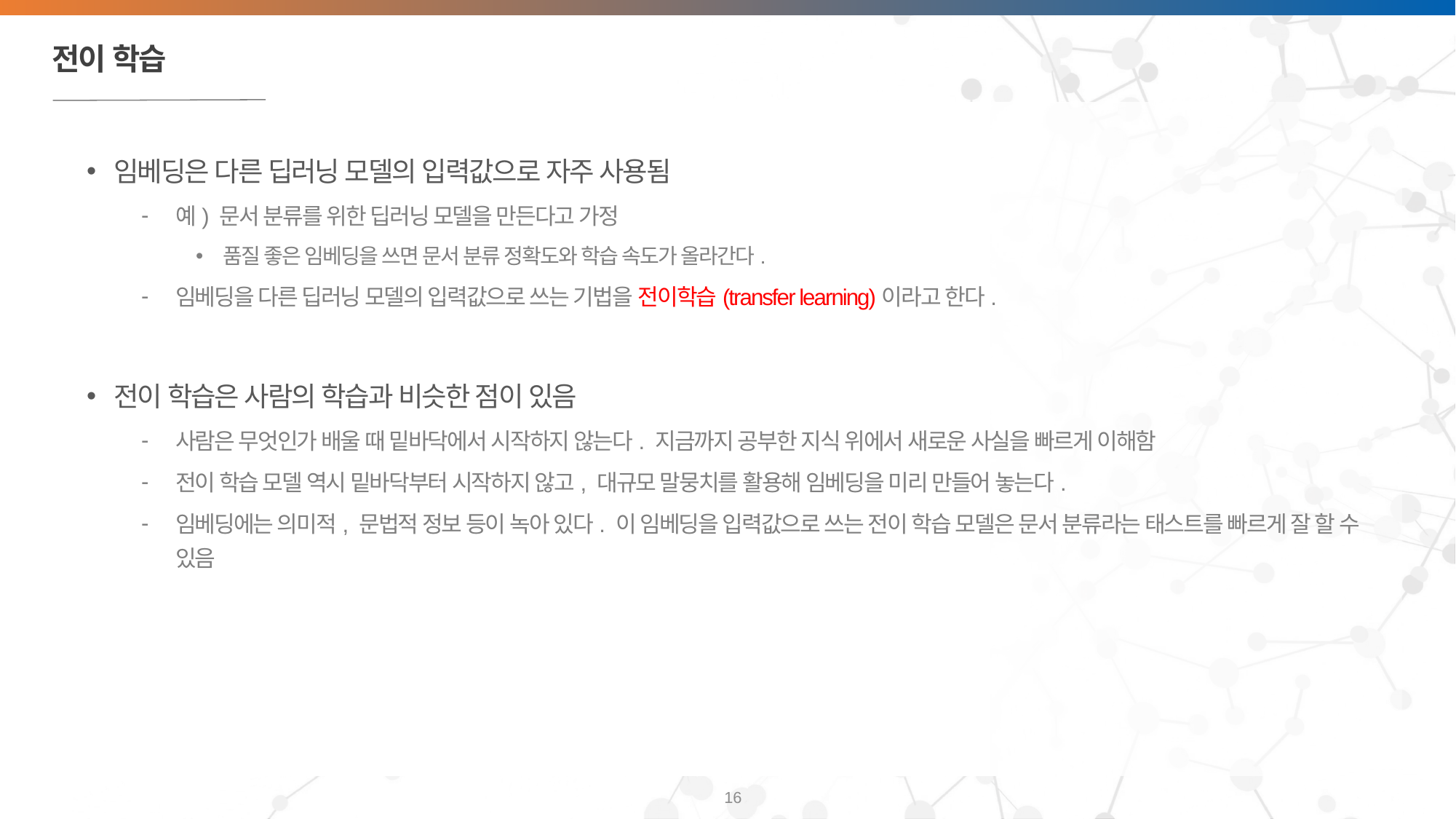

# 전이 학습

임베딩은 다른 딥러닝 모델의 입력값으로 자주 사용됨
예) 문서 분류를 위한 딥러닝 모델을 만든다고 가정
품질 좋은 임베딩을 쓰면 문서 분류 정확도와 학습 속도가 올라간다.
임베딩을 다른 딥러닝 모델의 입력값으로 쓰는 기법을 전이학습(transfer learning)이라고 한다.

전이 학습은 사람의 학습과 비슷한 점이 있음
사람은 무엇인가 배울 때 밑바닥에서 시작하지 않는다. 지금까지 공부한 지식 위에서 새로운 사실을 빠르게 이해함
전이 학습 모델 역시 밑바닥부터 시작하지 않고, 대규모 말뭉치를 활용해 임베딩을 미리 만들어 놓는다.
임베딩에는 의미적, 문법적 정보 등이 녹아 있다. 이 임베딩을 입력값으로 쓰는 전이 학습 모델은 문서 분류라는 태스트를 빠르게 잘 할 수 있음

16